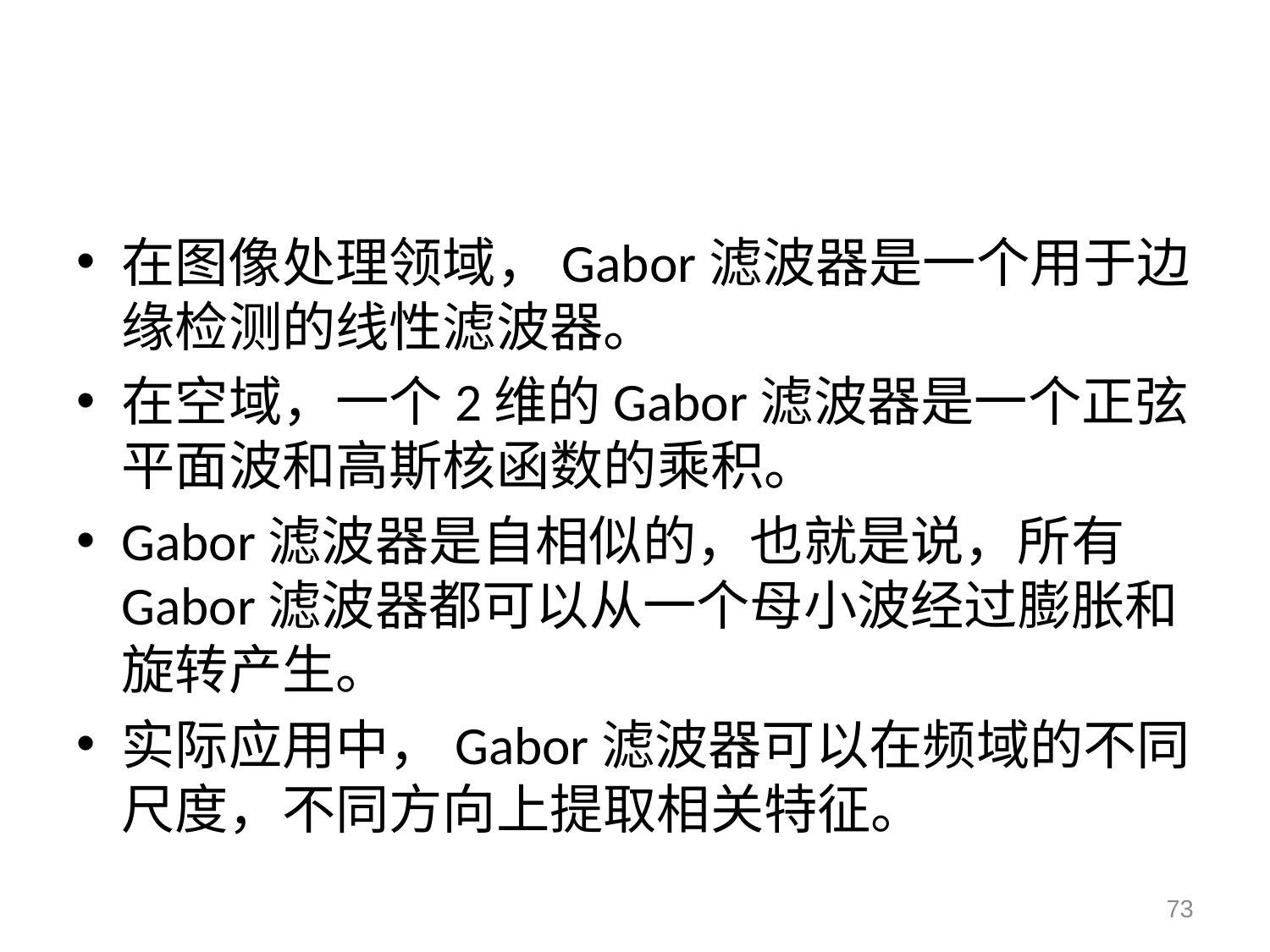

#
在图像处理领域，Gabor滤波器是一个用于边缘检测的线性滤波器。
在空域，一个2维的Gabor滤波器是一个正弦平面波和高斯核函数的乘积。
Gabor滤波器是自相似的，也就是说，所有Gabor滤波器都可以从一个母小波经过膨胀和旋转产生。
实际应用中，Gabor滤波器可以在频域的不同尺度，不同方向上提取相关特征。

73